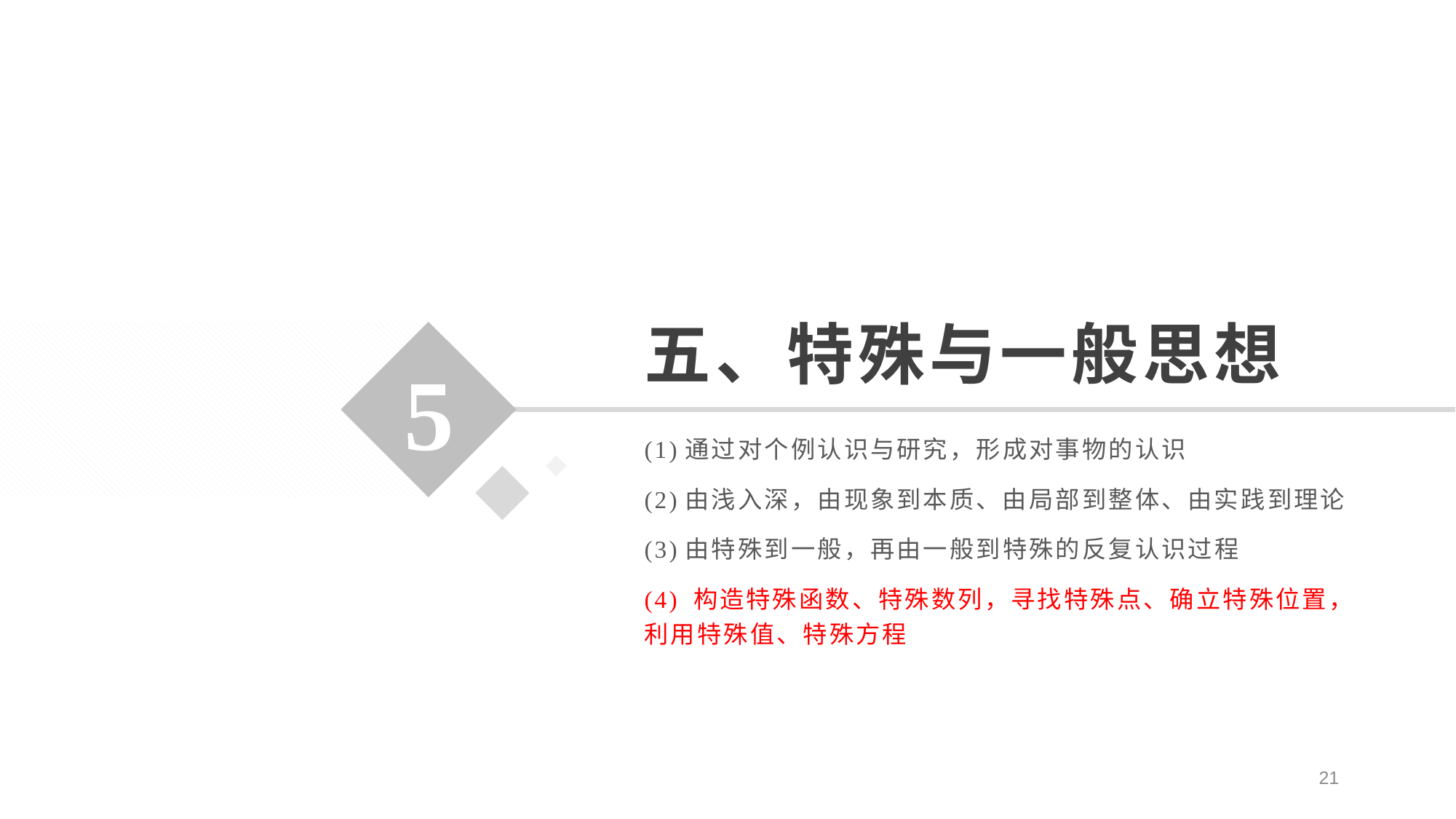

# 五、特殊与一般思想
5
(1)通过对个例认识与研究，形成对事物的认识
(2)由浅入深，由现象到本质、由局部到整体、由实践到理论
(3)由特殊到一般，再由一般到特殊的反复认识过程
(4) 构造特殊函数、特殊数列，寻找特殊点、确立特殊位置，利用特殊值、特殊方程
21